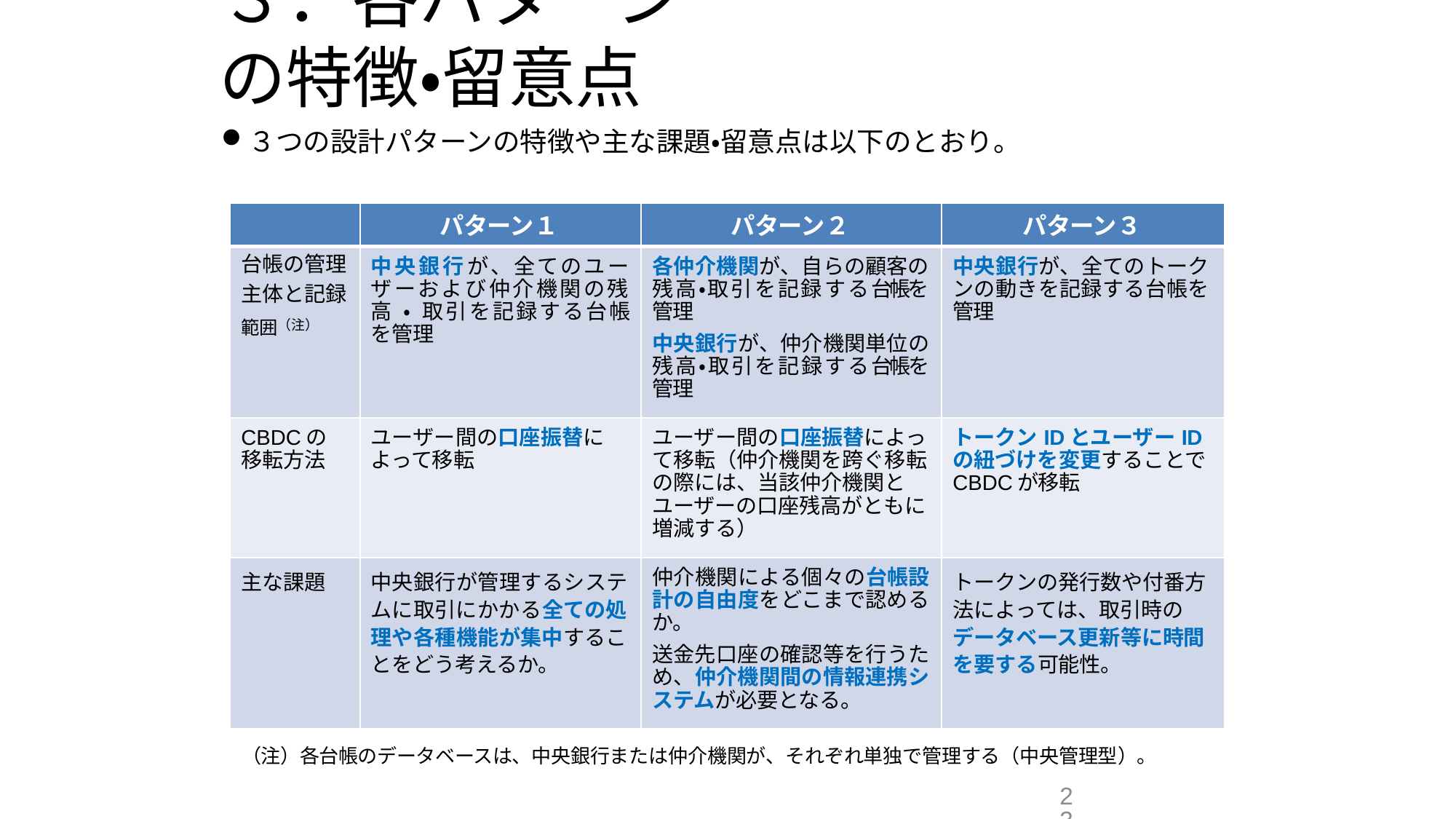

# ３．各パターンの特徴・留意点
３つの設計パターンの特徴や主な課題・留意点は以下のとおり。
|  | パターン１ | パターン２ | パターン３ |
| --- | --- | --- | --- |
| 台帳の管理 主体と記録範囲（注） | 中央銀行が、全てのユーザーおよび仲介機関の残高・取引を記録する台帳を管理 | 各仲介機関が、自らの顧客の残高・取引を記録する台帳を管理 中央銀行が、仲介機関単位の残高・取引を記録する台帳を管理 | 中央銀行が、全てのトークンの動きを記録する台帳を管理 |
| CBDCの移転方法 | ユーザー間の口座振替によって移転 | ユーザー間の口座振替によって移転（仲介機関を跨ぐ移転の際には、当該仲介機関と ユーザーの口座残高がともに増減する） | トークンIDとユーザーIDの紐づけを変更することで CBDCが移転 |
| 主な課題 | 中央銀行が管理するシステムに取引にかかる全ての処理や各種機能が集中することをどう考えるか。 | 仲介機関による個々の台帳設計の自由度をどこまで認めるか。 送金先口座の確認等を行うため、仲介機関間の情報連携システムが必要となる。 | トークンの発行数や付番方法によっては、取引時の データベース更新等に時間を要する可能性。 |
（注）各台帳のデータベースは、中央銀行または仲介機関が、それぞれ単独で管理する（中央管理型）。
23